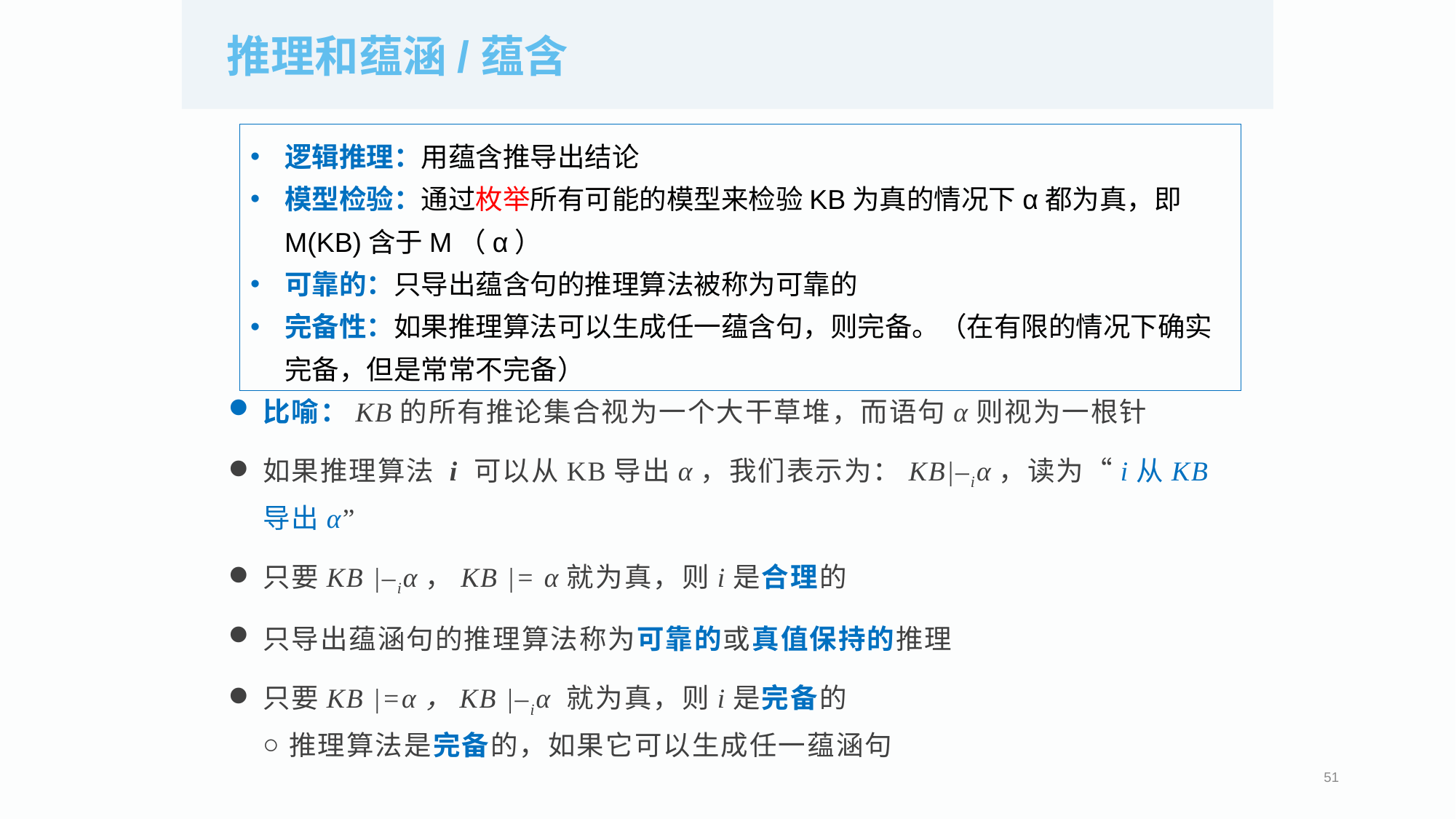

推理和蕴涵/蕴含
逻辑推理：用蕴含推导出结论
模型检验：通过枚举所有可能的模型来检验KB为真的情况下α都为真，即M(KB)含于M（α）
可靠的：只导出蕴含句的推理算法被称为可靠的
完备性：如果推理算法可以生成任一蕴含句，则完备。（在有限的情况下确实完备，但是常常不完备）
比喻：KB的所有推论集合视为一个大干草堆，而语句α则视为一根针
如果推理算法 i 可以从KB导出α，我们表示为：KB|–iα，读为“i从KB导出α”
只要KB |–iα，KB |= α就为真，则i是合理的
只导出蕴涵句的推理算法称为可靠的或真值保持的推理
只要KB |=α，KB |–iα 就为真，则i是完备的
推理算法是完备的，如果它可以生成任一蕴涵句
51